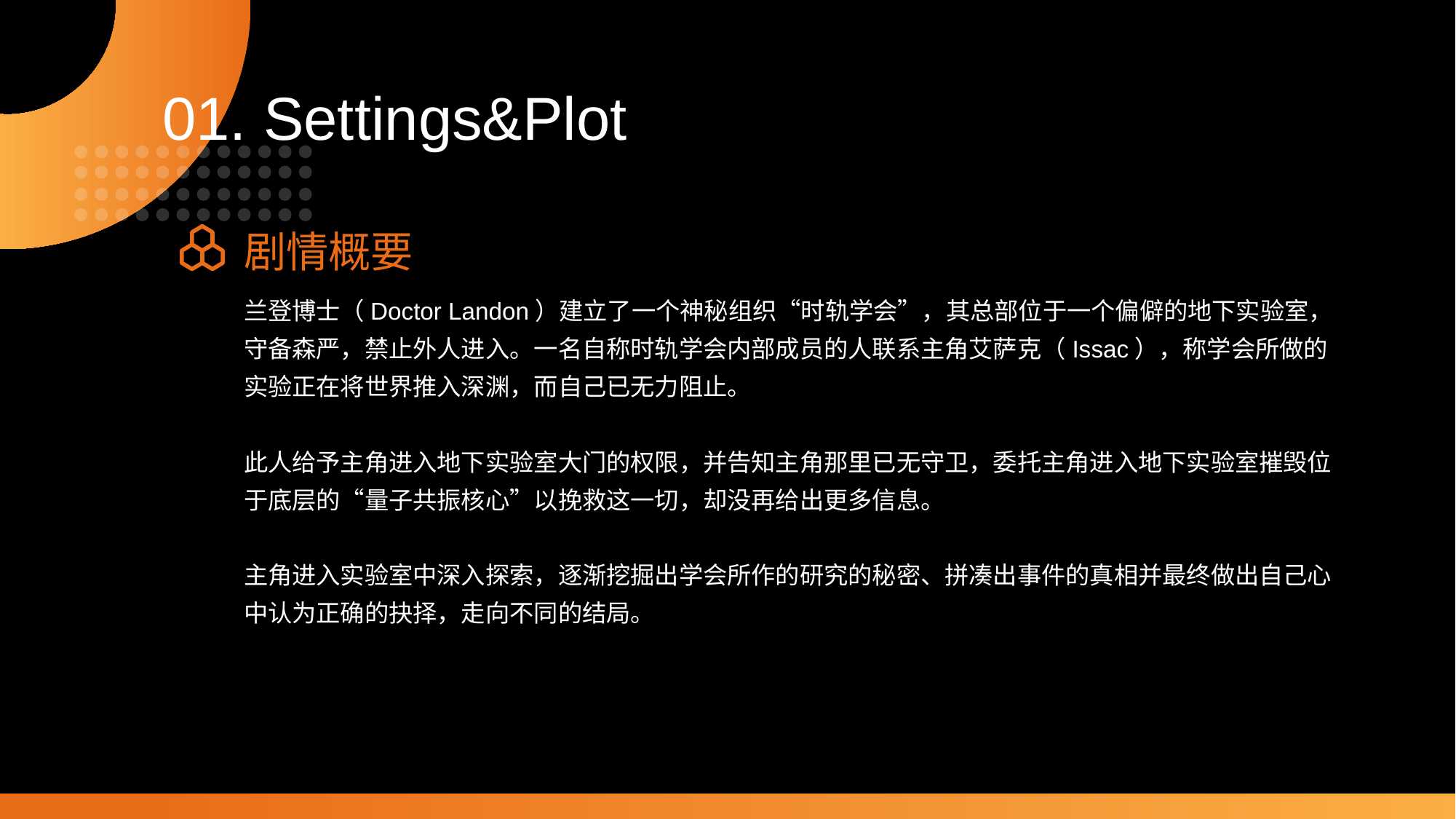

01. Settings&Plot
剧情概要

兰登博士（Doctor Landon）建立了一个神秘组织“时轨学会”，其总部位于一个偏僻的地下实验室，守备森严，禁止外人进入。一名自称时轨学会内部成员的人联系主角艾萨克（Issac），称学会所做的实验正在将世界推入深渊，而自己已无力阻止。

此人给予主角进入地下实验室大门的权限，并告知主角那里已无守卫，委托主角进入地下实验室摧毁位于底层的“量子共振核心”以挽救这一切，却没再给出更多信息。

主角进入实验室中深入探索，逐渐挖掘出学会所作的研究的秘密、拼凑出事件的真相并最终做出自己心中认为正确的抉择，走向不同的结局。